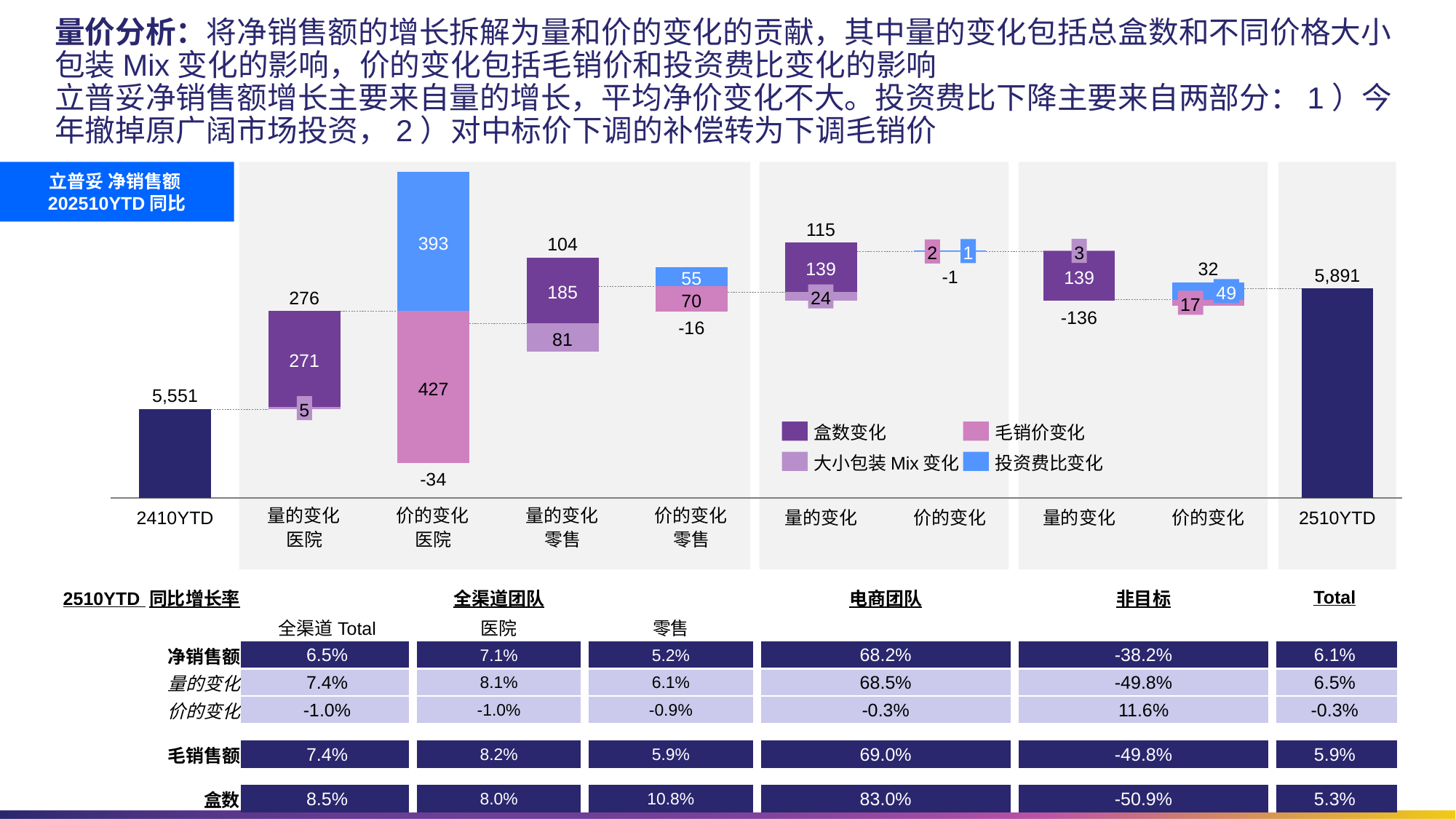

# 量价分析：将净销售额的增长拆解为量和价的变化的贡献，其中量的变化包括总盒数和不同价格大小包装Mix变化的影响，价的变化包括毛销价和投资费比变化的影响 立普妥净销售额增长主要来自量的增长，平均净价变化不大。投资费比下降主要来自两部分：1）今年撤掉原广阔市场投资，2）对中标价下调的补偿转为下调毛销价

### Chart

| Category |  |  |  |
|---|---|---|---|

立普妥 净销售额202510YTD同比
115
393
104
3
1
2

32
139
5,891
-1
139
55
185
49
276
24
70
17
-136
-16
81
271
427
5,551
5
盒数变化
毛销价变化

大小包装Mix变化
投资费比变化

-34
2410YTD
量的变化
医院
价的变化
医院
量的变化
零售
价的变化
零售
量的变化
价的变化
量的变化
价的变化
2510YTD
| 2510YTD 同比增长率 | 全渠道团队 |  |  | 电商团队 | 非目标 | Total |
| --- | --- | --- | --- | --- | --- | --- |
|  | 全渠道Total | 医院 | 零售 |  |  |  |
| 净销售额 | 6.5% | 7.1% | 5.2% | 68.2% | -38.2% | 6.1% |
| 量的变化 | 7.4% | 8.1% | 6.1% | 68.5% | -49.8% | 6.5% |
| 价的变化 | -1.0% | -1.0% | -0.9% | -0.3% | 11.6% | -0.3% |
|  |  |  |  |  |  |  |
| 毛销售额 | 7.4% | 8.2% | 5.9% | 69.0% | -49.8% | 5.9% |
|  |  |  |  |  |  |  |
| 盒数 | 8.5% | 8.0% | 10.8% | 83.0% | -50.9% | 5.3% |